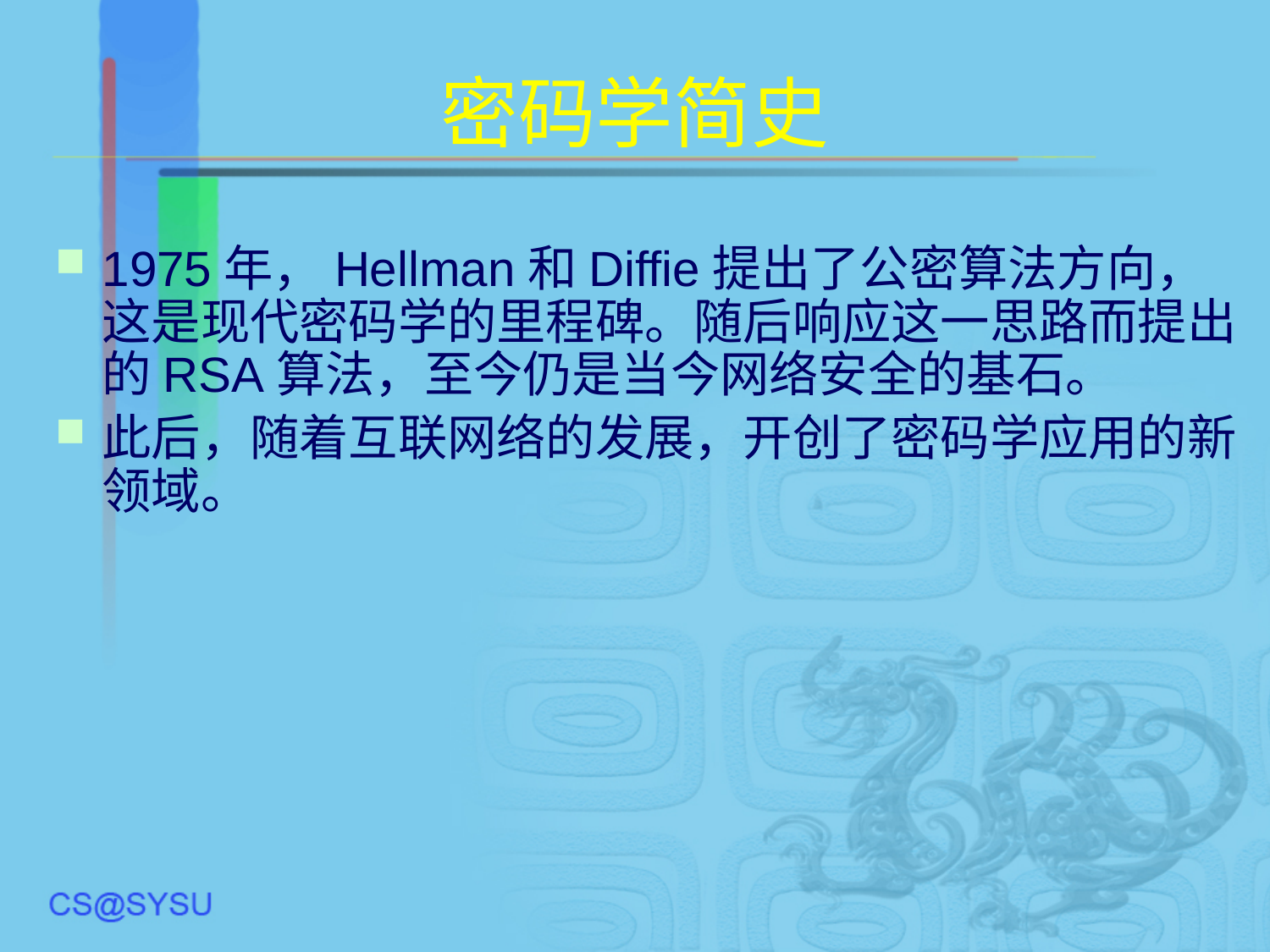

# 密码学简史

1975年，Hellman和Diffie提出了公密算法方向，这是现代密码学的里程碑。随后响应这一思路而提出的RSA算法，至今仍是当今网络安全的基石。
此后，随着互联网络的发展，开创了密码学应用的新领域。